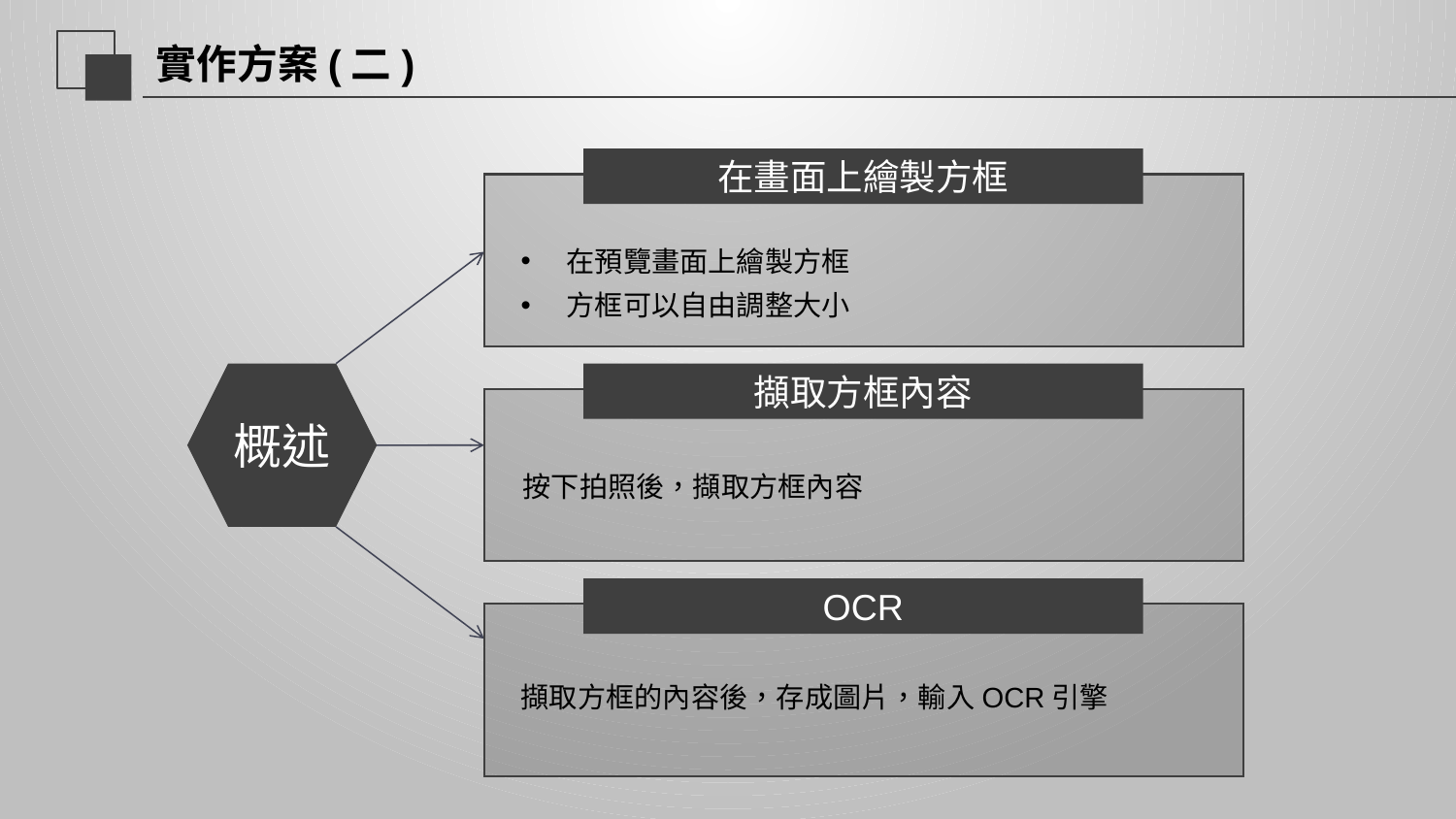

# 實作方案(二)
在畫面上繪製方框

在預覽畫面上繪製方框
方框可以自由調整大小
概述
擷取方框內容

按下拍照後，擷取方框內容
OCR

擷取方框的內容後，存成圖片，輸入OCR引擎